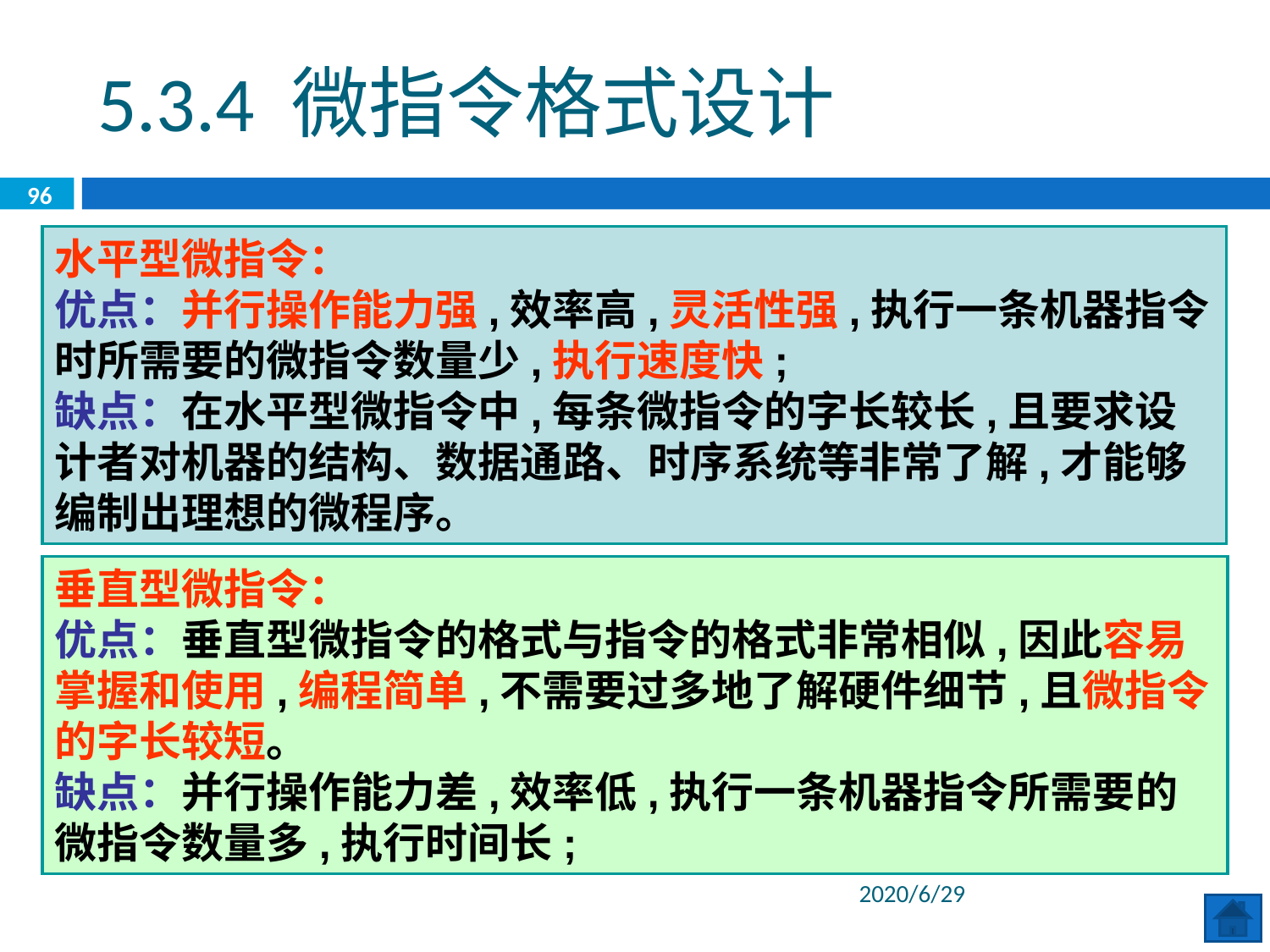

5.3.4 微指令格式设计
96
水平型微指令：
优点：并行操作能力强,效率高,灵活性强,执行一条机器指令时所需要的微指令数量少,执行速度快;
缺点：在水平型微指令中,每条微指令的字长较长,且要求设计者对机器的结构、数据通路、时序系统等非常了解,才能够编制出理想的微程序。
垂直型微指令：
优点：垂直型微指令的格式与指令的格式非常相似,因此容易掌握和使用,编程简单,不需要过多地了解硬件细节,且微指令的字长较短。
缺点：并行操作能力差,效率低,执行一条机器指令所需要的微指令数量多,执行时间长;
2020/6/29